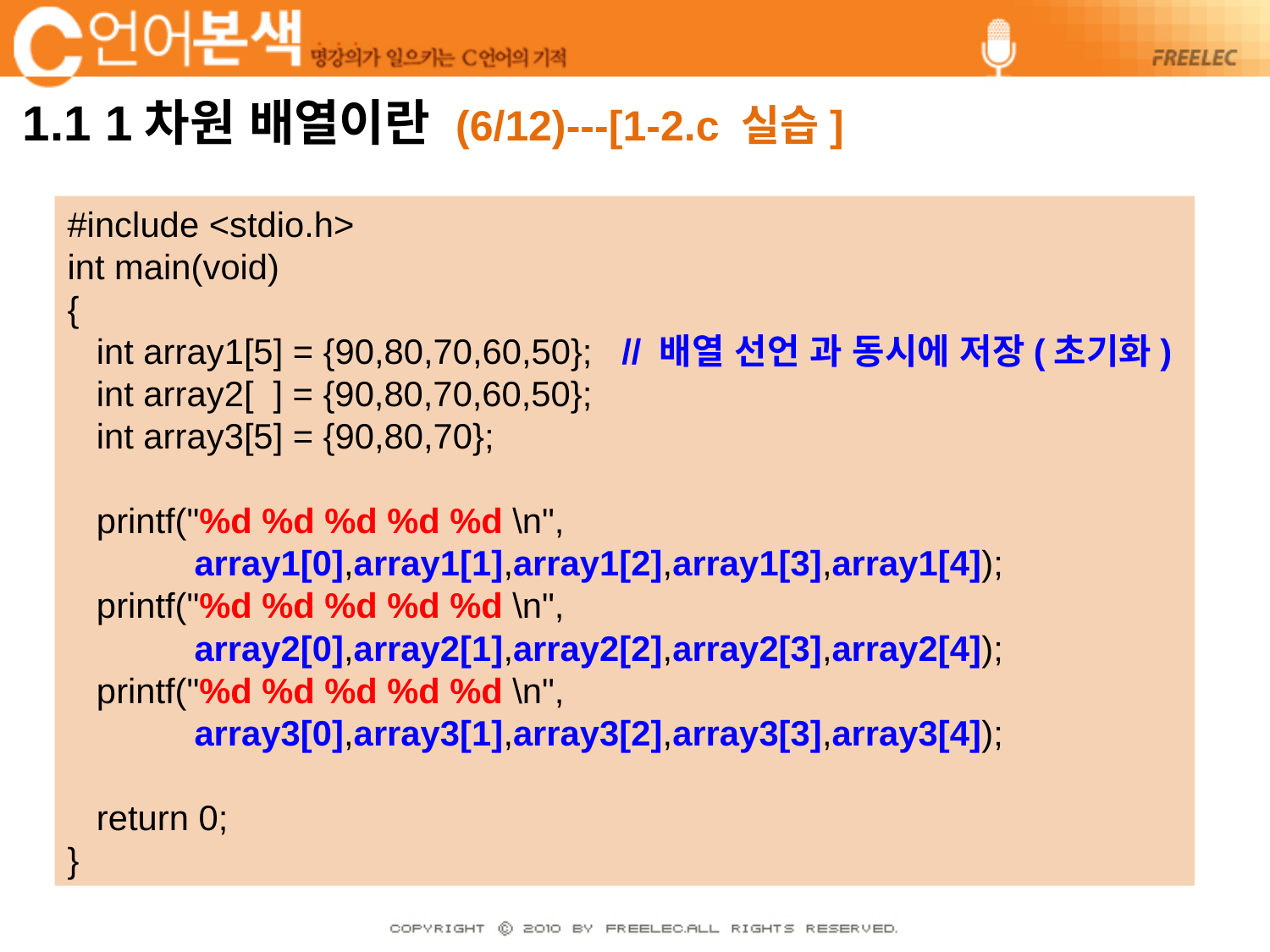

# 1.1 1차원 배열이란 (6/12)---[1-2.c 실습]

#include <stdio.h>
int main(void)
{
   int array1[5] = {90,80,70,60,50};   // 배열 선언 과 동시에 저장(초기화)
   int array2[  ] = {90,80,70,60,50};
   int array3[5] = {90,80,70};

   printf("%d %d %d %d %d \n",
	array1[0],array1[1],array1[2],array1[3],array1[4]);
   printf("%d %d %d %d %d \n",
	array2[0],array2[1],array2[2],array2[3],array2[4]);
   printf("%d %d %d %d %d \n",
	array3[0],array3[1],array3[2],array3[3],array3[4]);

   return 0;
}